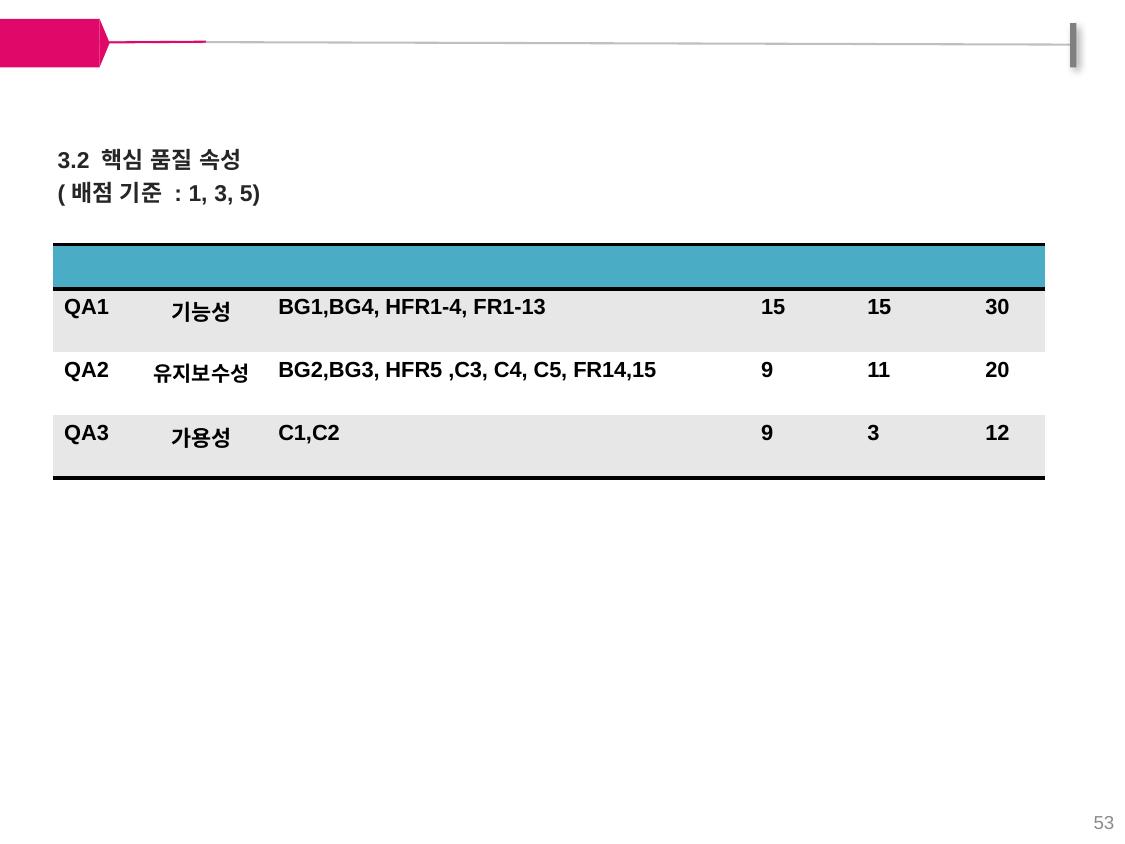

3.2 핵심 품질 속성
(배점 기준 : 1, 3, 5)
| 기호 | 내용 | 관련 항목 | 중요도 | 구현성 | 합계 |
| --- | --- | --- | --- | --- | --- |
| QA1 | 기능성 | BG1,BG4, HFR1-4, FR1-13 | 15 | 15 | 30 |
| QA2 | 유지보수성 | BG2,BG3, HFR5 ,C3, C4, C5, FR14,15 | 9 | 11 | 20 |
| QA3 | 가용성 | C1,C2 | 9 | 3 | 12 |
53